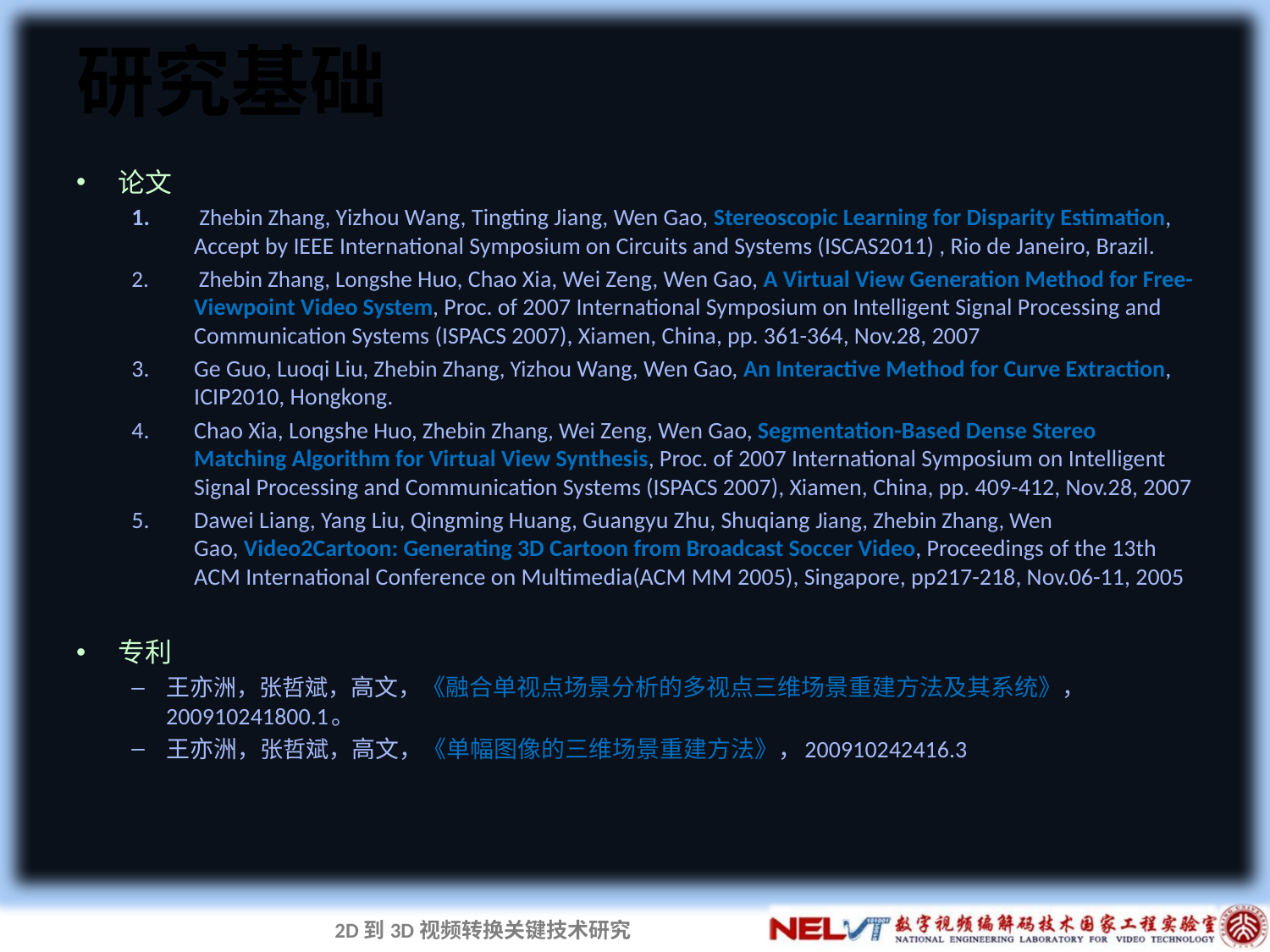

# 研究基础
论文
 Zhebin Zhang, Yizhou Wang, Tingting Jiang, Wen Gao, Stereoscopic Learning for Disparity Estimation, Accept by IEEE International Symposium on Circuits and Systems (ISCAS2011) , Rio de Janeiro, Brazil.
 Zhebin Zhang, Longshe Huo, Chao Xia, Wei Zeng, Wen Gao, A Virtual View Generation Method for Free-Viewpoint Video System, Proc. of 2007 International Symposium on Intelligent Signal Processing and Communication Systems (ISPACS 2007), Xiamen, China, pp. 361-364, Nov.28, 2007
Ge Guo, Luoqi Liu, Zhebin Zhang, Yizhou Wang, Wen Gao, An Interactive Method for Curve Extraction, ICIP2010, Hongkong.
Chao Xia, Longshe Huo, Zhebin Zhang, Wei Zeng, Wen Gao, Segmentation-Based Dense Stereo Matching Algorithm for Virtual View Synthesis, Proc. of 2007 International Symposium on Intelligent Signal Processing and Communication Systems (ISPACS 2007), Xiamen, China, pp. 409-412, Nov.28, 2007
Dawei Liang, Yang Liu, Qingming Huang, Guangyu Zhu, Shuqiang Jiang, Zhebin Zhang, Wen Gao, Video2Cartoon: Generating 3D Cartoon from Broadcast Soccer Video, Proceedings of the 13th ACM International Conference on Multimedia(ACM MM 2005), Singapore, pp217-218, Nov.06-11, 2005

专利
王亦洲，张哲斌，高文，《融合单视点场景分析的多视点三维场景重建方法及其系统》， 200910241800.1。
王亦洲，张哲斌，高文，《单幅图像的三维场景重建方法》，200910242416.3